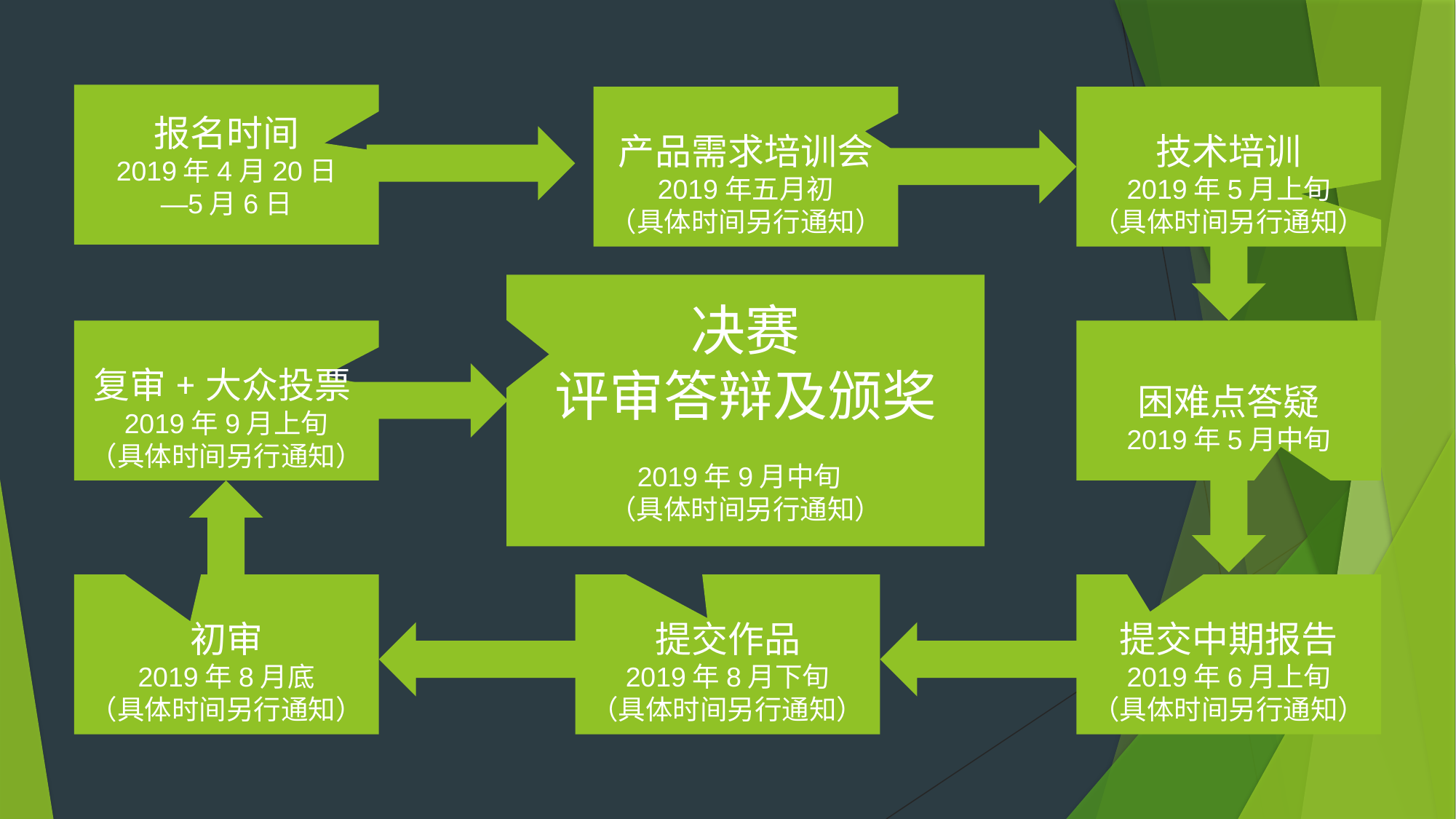

报名时间
2019年4月20日
—5月6日

产品需求培训会
2019年五月初
（具体时间另行通知）

技术培训
2019年5月上旬
（具体时间另行通知）

决赛
评审答辩及颁奖

2019年9月中旬
（具体时间另行通知）

复审+大众投票2019年9月上旬
（具体时间另行通知）

困难点答疑
2019年5月中旬

初审
2019年8月底
（具体时间另行通知）

提交作品
2019年8月下旬
（具体时间另行通知）

提交中期报告
2019年6月上旬
（具体时间另行通知）